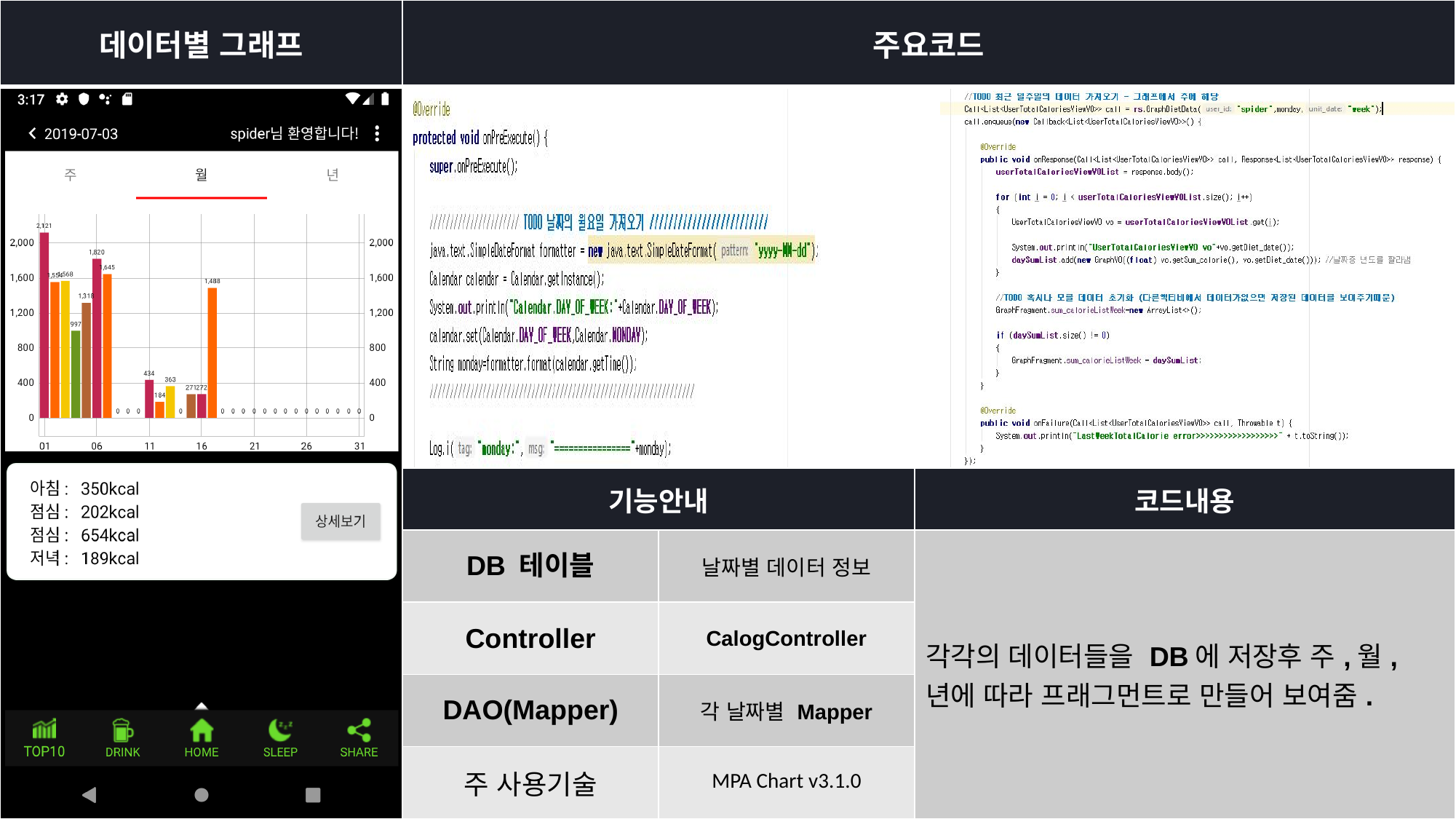

| 데이터별 그래프 | 주요코드 |  |  |  |
| --- | --- | --- | --- | --- |
|  |  |  |  |  |
|  | 기능안내 |  | 코드내용 |  |
|  | DB 테이블 | 날짜별 데이터 정보 | 각각의 데이터들을 DB에 저장후 주,월,년에 따라 프래그먼트로 만들어 보여줌. |  |
|  | Controller | CalogController |  |  |
|  | DAO(Mapper) | 각 날짜별 Mapper |  |  |
|  | 주 사용기술 | MPA Chart v3.1.0 |  |  |